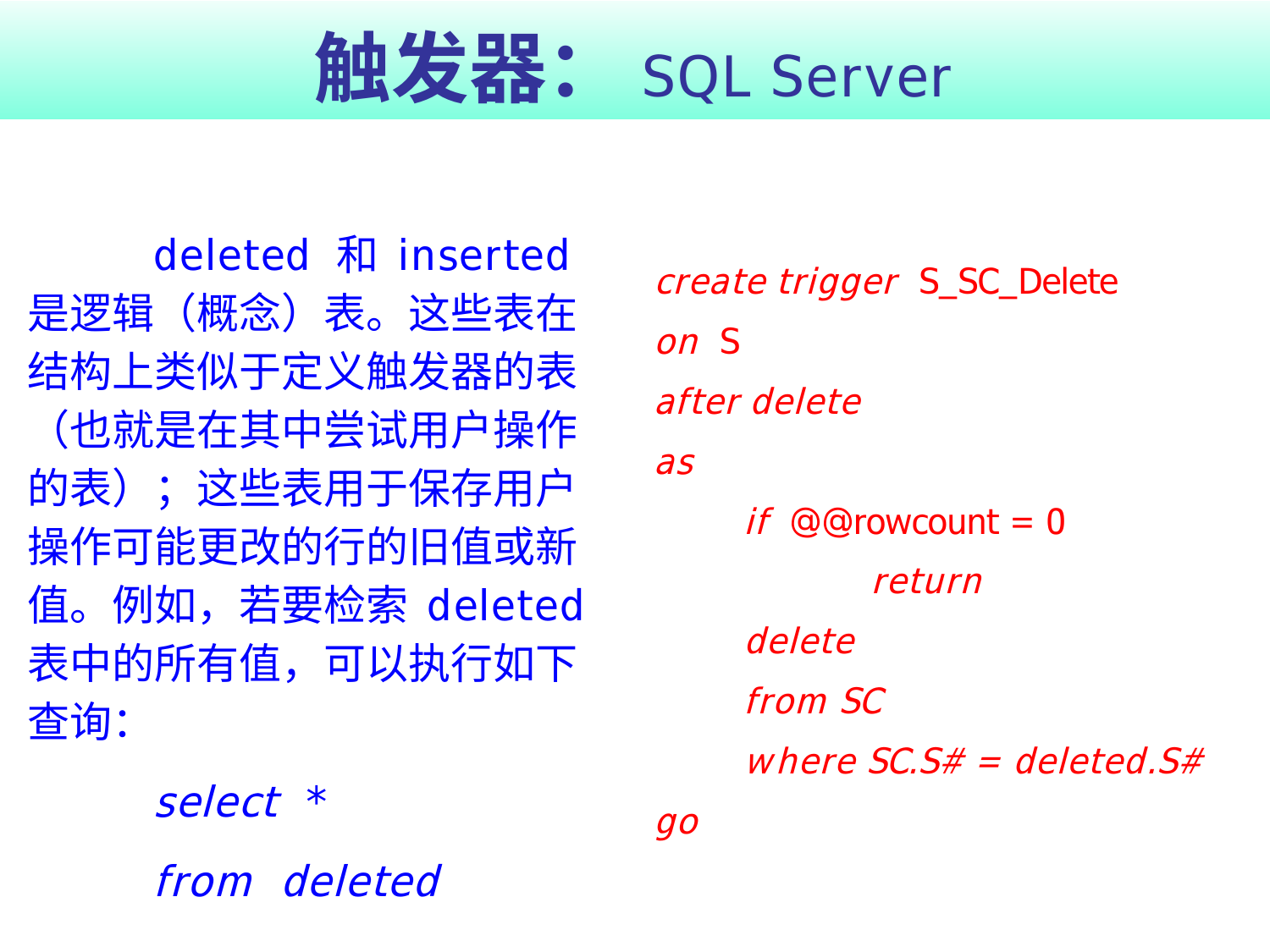

# 触发器：SQL Server
	deleted 和 inserted 是逻辑（概念）表。这些表在结构上类似于定义触发器的表（也就是在其中尝试用户操作的表）；这些表用于保存用户操作可能更改的行的旧值或新值。例如，若要检索 deleted 表中的所有值，可以执行如下查询：
	select  *
	from	deleted
create trigger  S_SC_Delete
on  S
after delete
as
	if  @@rowcount = 0
		return
	delete
	from SC
	where SC.S# = deleted.S#
go